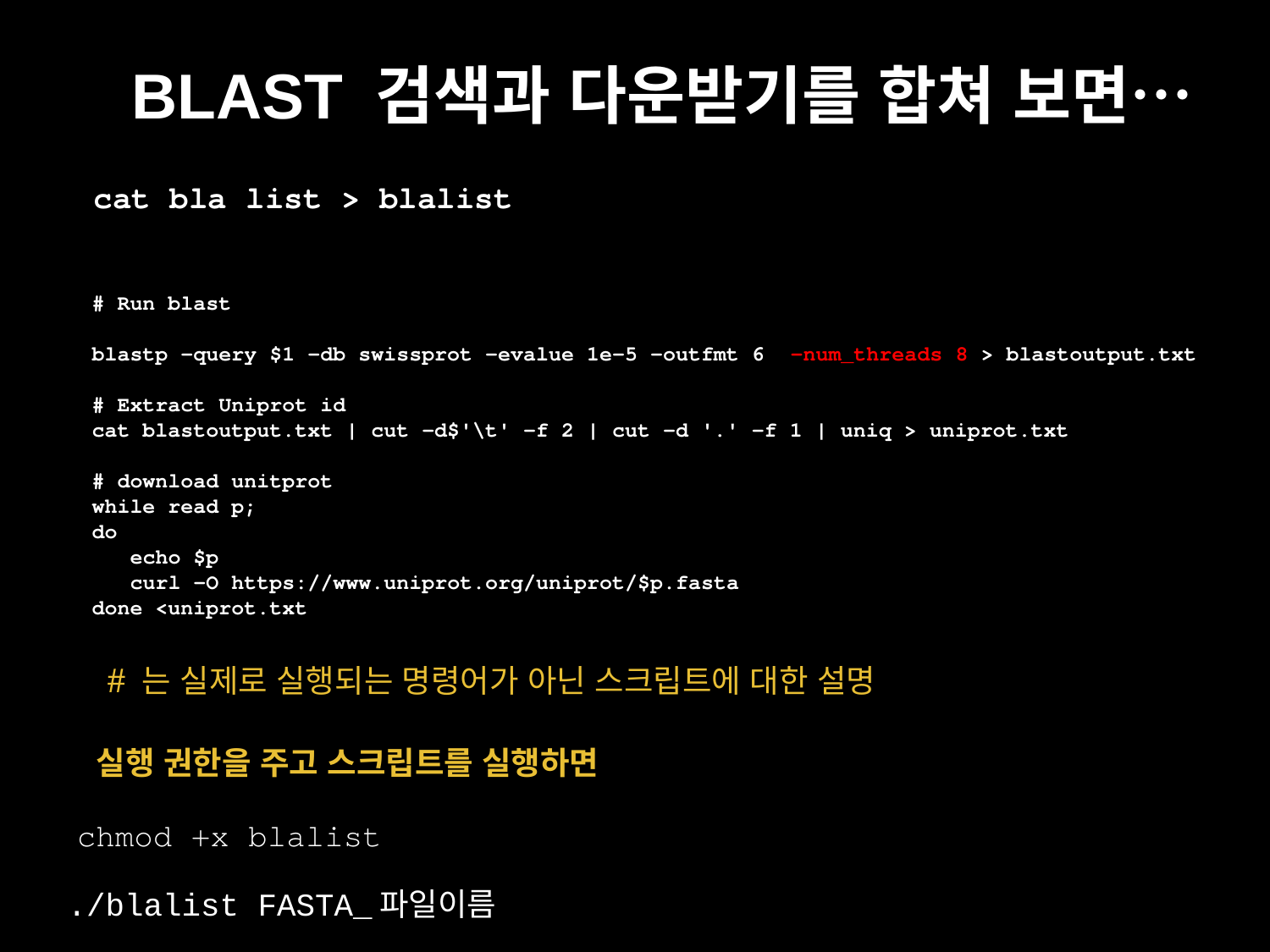

# BLAST 검색과 다운받기를 합쳐 보면…
cat bla list > blalist
# Run blast

blastp -query $1 -db swissprot -evalue 1e-5 -outfmt 6  -num_threads 8 > blastoutput.txt

# Extract Uniprot id
cat blastoutput.txt | cut -d$'\t' -f 2 | cut -d '.' -f 1 | uniq > uniprot.txt

# download unitprot
while read p;
do
   echo $p
   curl -O https://www.uniprot.org/uniprot/$p.fasta
done <uniprot.txt

# 는 실제로 실행되는 명령어가 아닌 스크립트에 대한 설명
실행 권한을 주고 스크립트를 실행하면
chmod +x blalist
./blalist FASTA_파일이름